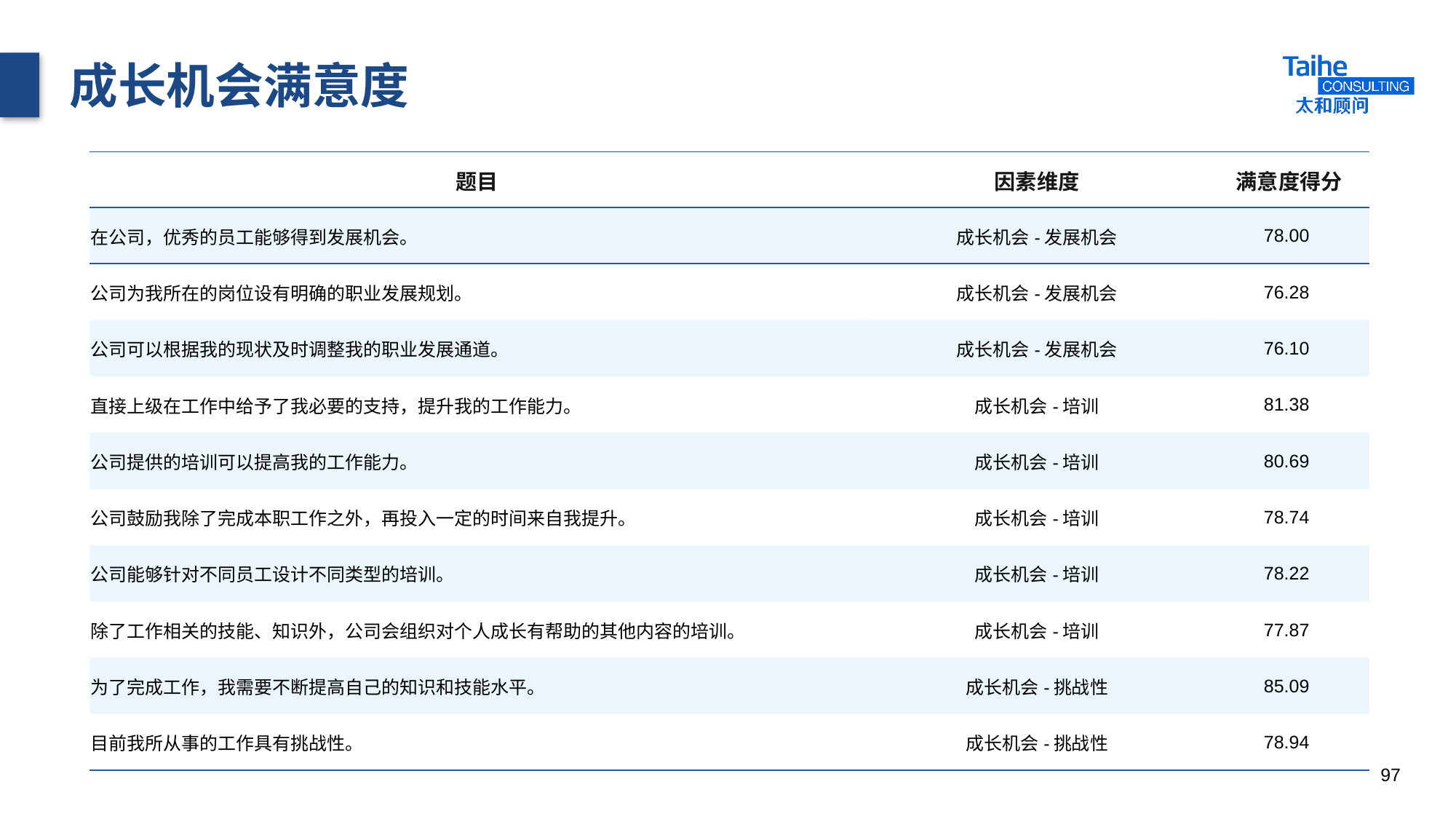

# 成长机会满意度
| 题目 | 因素维度 | 满意度得分 |
| --- | --- | --- |
| 在公司，优秀的员工能够得到发展机会。 | 成长机会-发展机会 | 78.00 |
| 公司为我所在的岗位设有明确的职业发展规划。 | 成长机会-发展机会 | 76.28 |
| 公司可以根据我的现状及时调整我的职业发展通道。 | 成长机会-发展机会 | 76.10 |
| 直接上级在工作中给予了我必要的支持，提升我的工作能力。 | 成长机会-培训 | 81.38 |
| 公司提供的培训可以提高我的工作能力。 | 成长机会-培训 | 80.69 |
| 公司鼓励我除了完成本职工作之外，再投入一定的时间来自我提升。 | 成长机会-培训 | 78.74 |
| 公司能够针对不同员工设计不同类型的培训。 | 成长机会-培训 | 78.22 |
| 除了工作相关的技能、知识外，公司会组织对个人成长有帮助的其他内容的培训。 | 成长机会-培训 | 77.87 |
| 为了完成工作，我需要不断提高自己的知识和技能水平。 | 成长机会-挑战性 | 85.09 |
| 目前我所从事的工作具有挑战性。 | 成长机会-挑战性 | 78.94 |
97